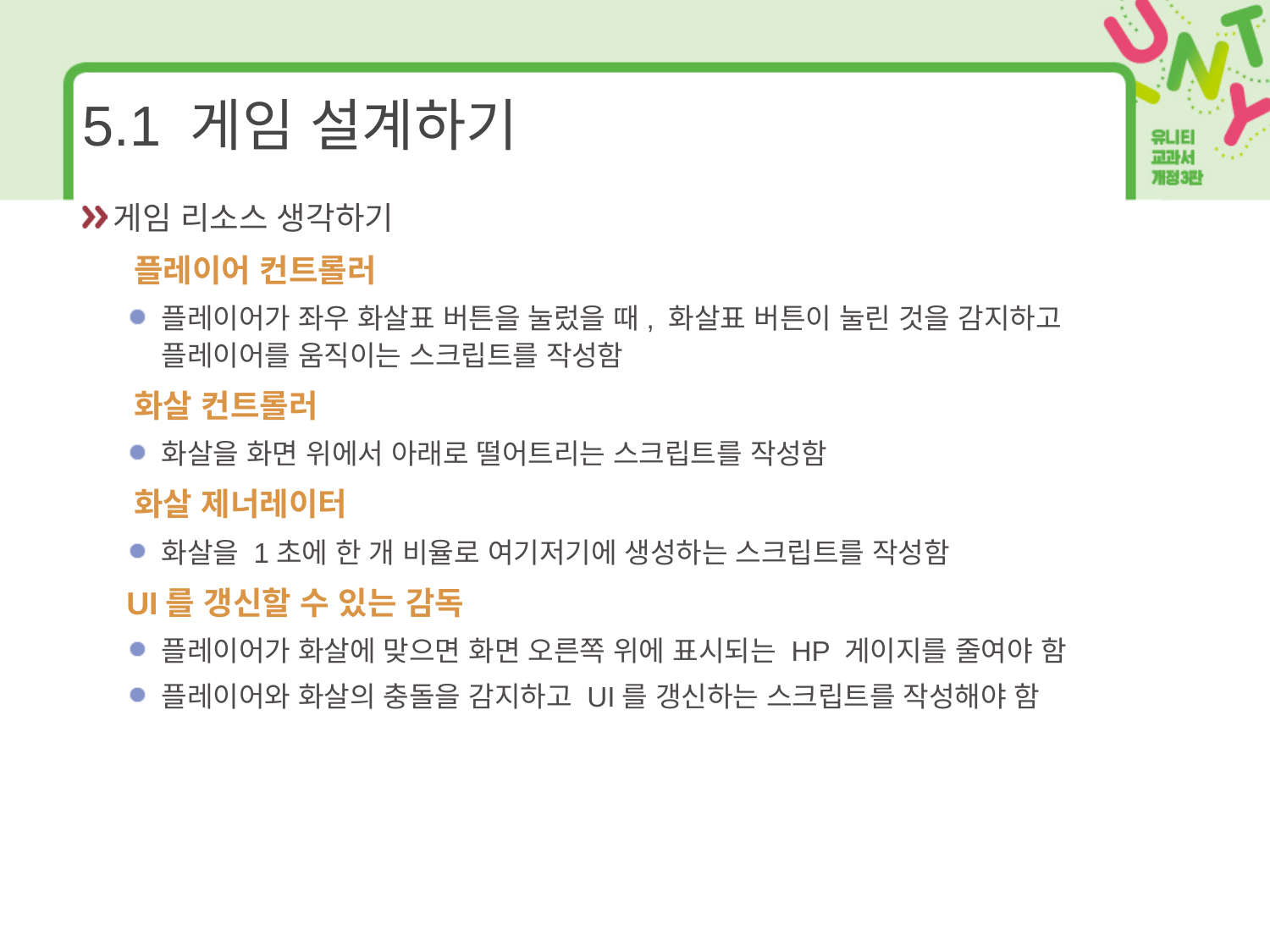

# 5.1 게임 설계하기
게임 리소스 생각하기
     플레이어 컨트롤러
플레이어가 좌우 화살표 버튼을 눌렀을 때, 화살표 버튼이 눌린 것을 감지하고 플레이어를 움직이는 스크립트를 작성함
     화살 컨트롤러
화살을 화면 위에서 아래로 떨어트리는 스크립트를 작성함
     화살 제너레이터
화살을 1초에 한 개 비율로 여기저기에 생성하는 스크립트를 작성함
     UI를 갱신할 수 있는 감독
플레이어가 화살에 맞으면 화면 오른쪽 위에 표시되는 HP 게이지를 줄여야 함
플레이어와 화살의 충돌을 감지하고 UI를 갱신하는 스크립트를 작성해야 함